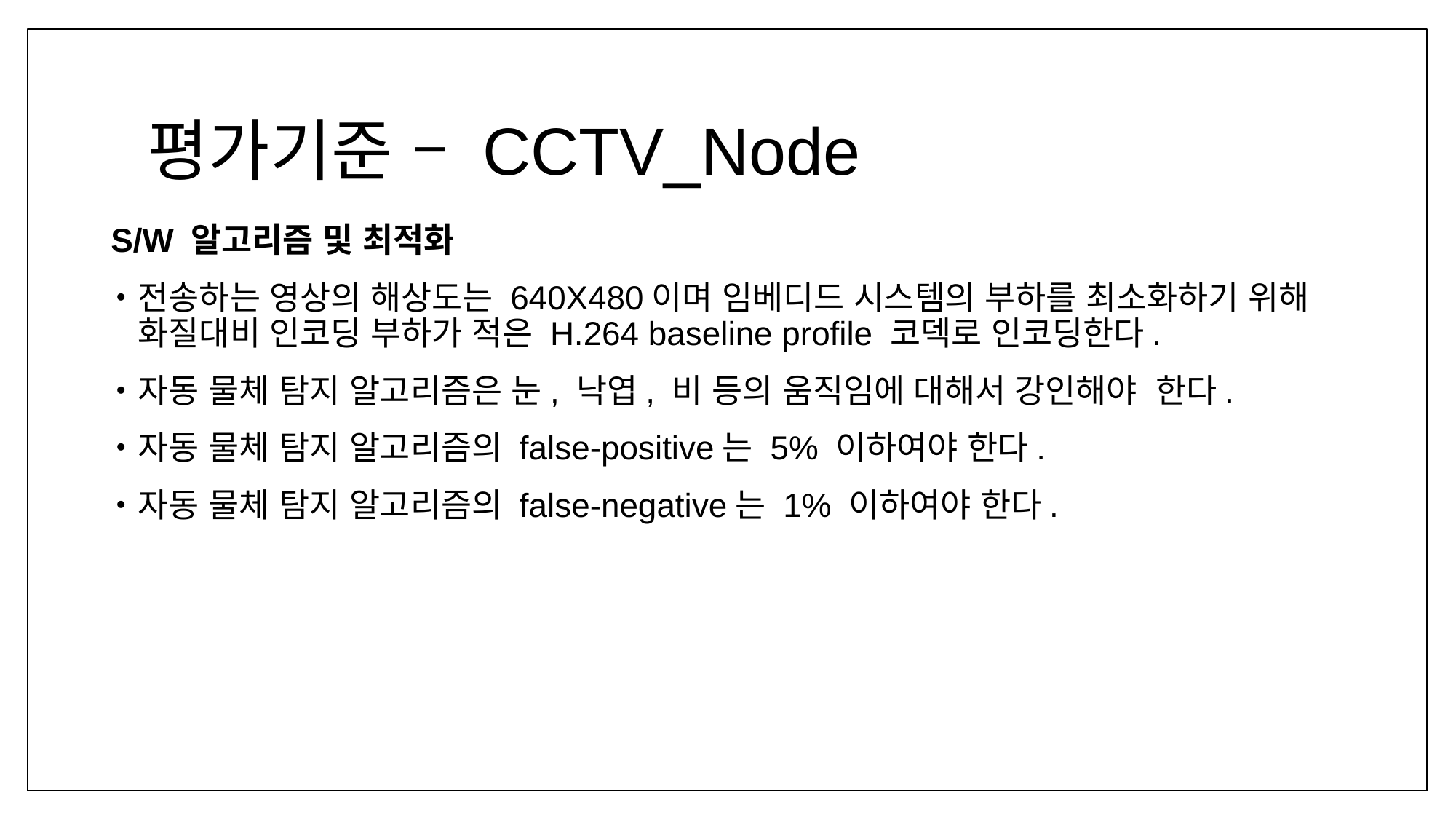

# 평가기준 – CCTV_Node
S/W 알고리즘 및 최적화
전송하는 영상의 해상도는 640X480이며 임베디드 시스템의 부하를 최소화하기 위해 화질대비 인코딩 부하가 적은 H.264 baseline profile 코덱로 인코딩한다.
자동 물체 탐지 알고리즘은 눈, 낙엽, 비 등의 움직임에 대해서 강인해야  한다.
자동 물체 탐지 알고리즘의 false-positive는 5% 이하여야 한다.
자동 물체 탐지 알고리즘의 false-negative는 1% 이하여야 한다.